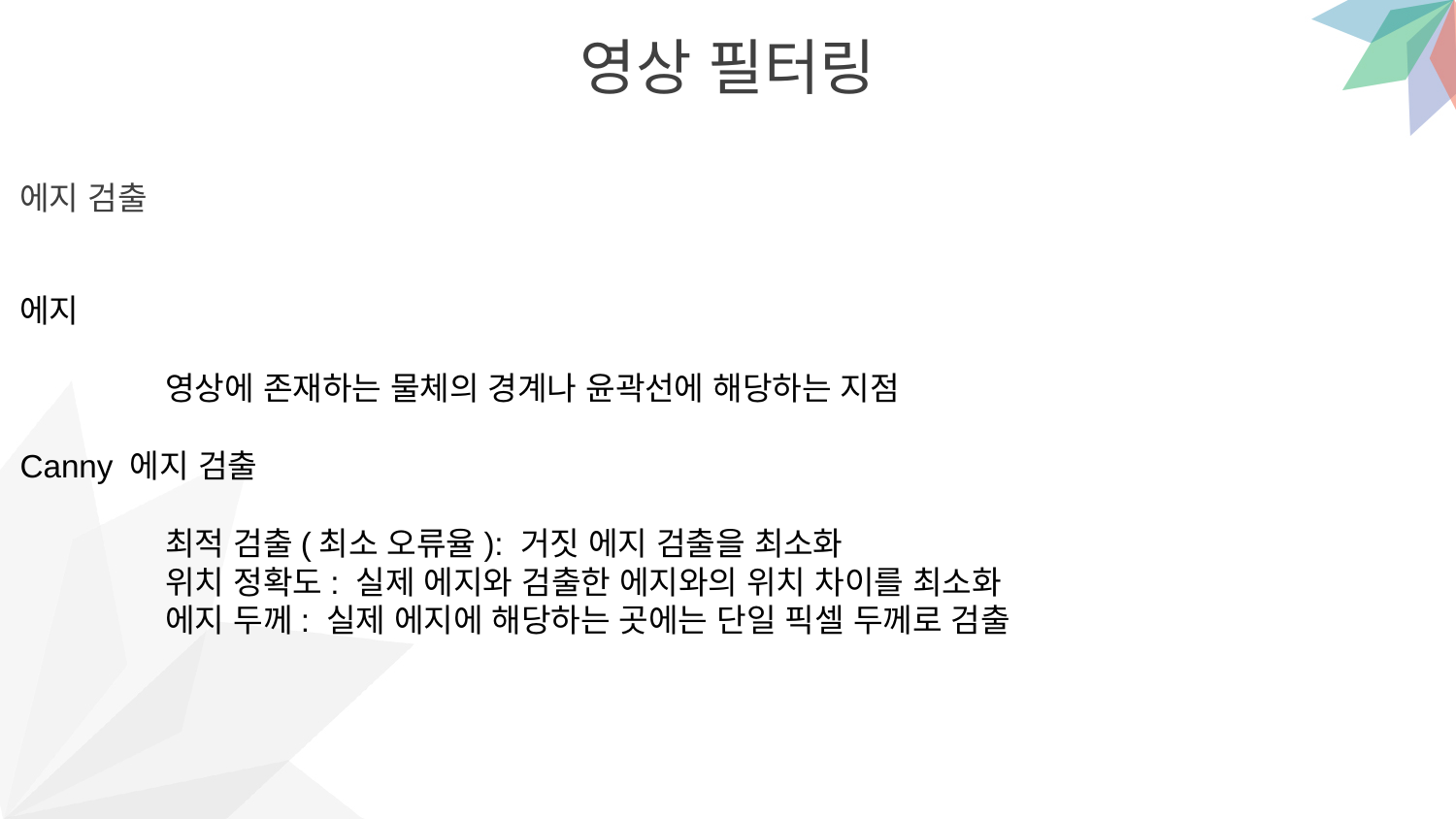

영상 필터링
에지 검출
에지

	영상에 존재하는 물체의 경계나 윤곽선에 해당하는 지점

Canny 에지 검출

	최적 검출(최소 오류율): 거짓 에지 검출을 최소화
	위치 정확도: 실제 에지와 검출한 에지와의 위치 차이를 최소화
	에지 두께: 실제 에지에 해당하는 곳에는 단일 픽셀 두께로 검출